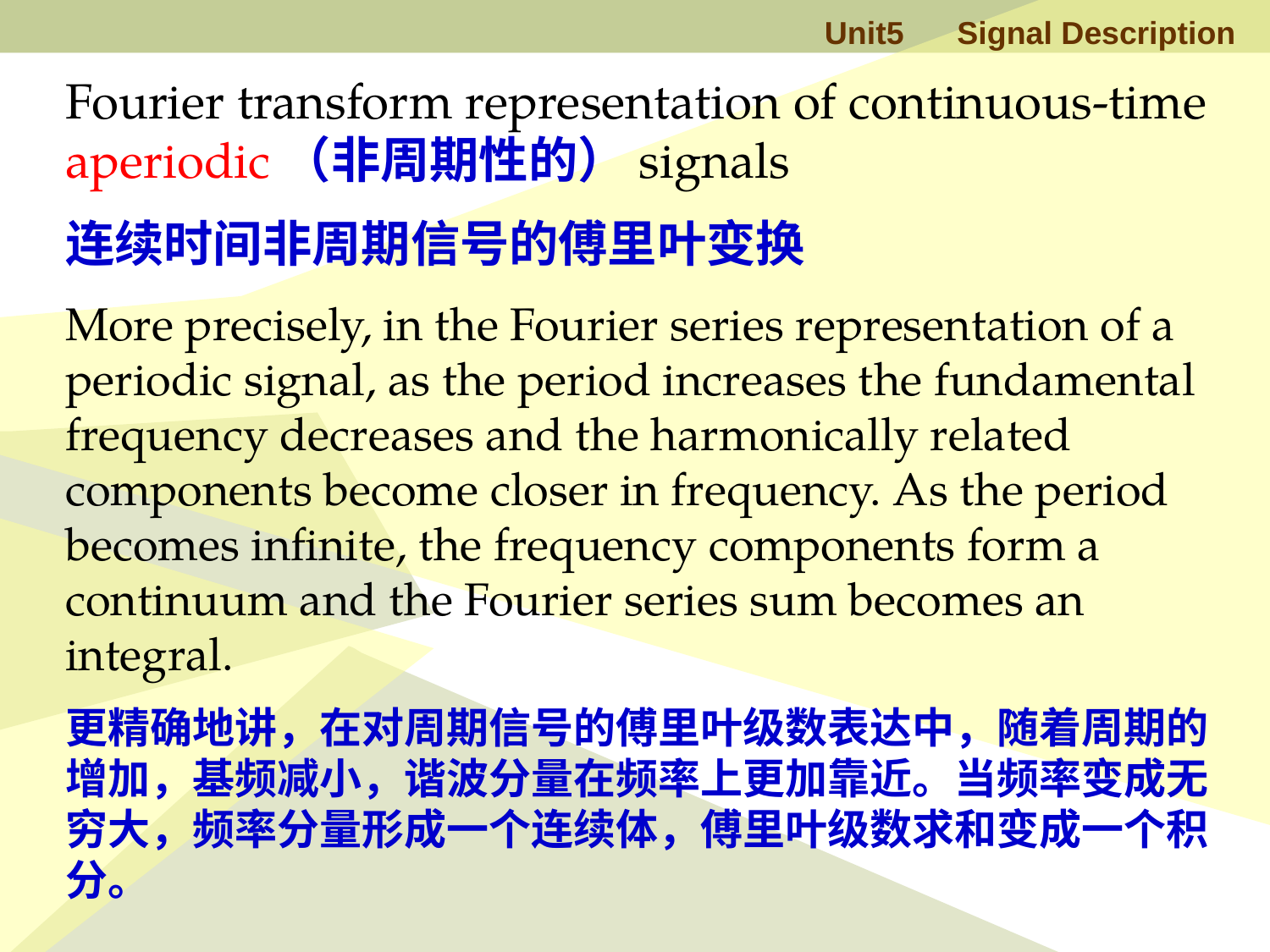

Fourier transform representation of continuous-time aperiodic（非周期性的）signals
连续时间非周期信号的傅里叶变换
More precisely, in the Fourier series representation of a periodic signal, as the period increases the fundamental frequency decreases and the harmonically related components become closer in frequency. As the period becomes infinite, the frequency components form a continuum and the Fourier series sum becomes an integral.
更精确地讲，在对周期信号的傅里叶级数表达中，随着周期的增加，基频减小，谐波分量在频率上更加靠近。当频率变成无穷大，频率分量形成一个连续体，傅里叶级数求和变成一个积分。